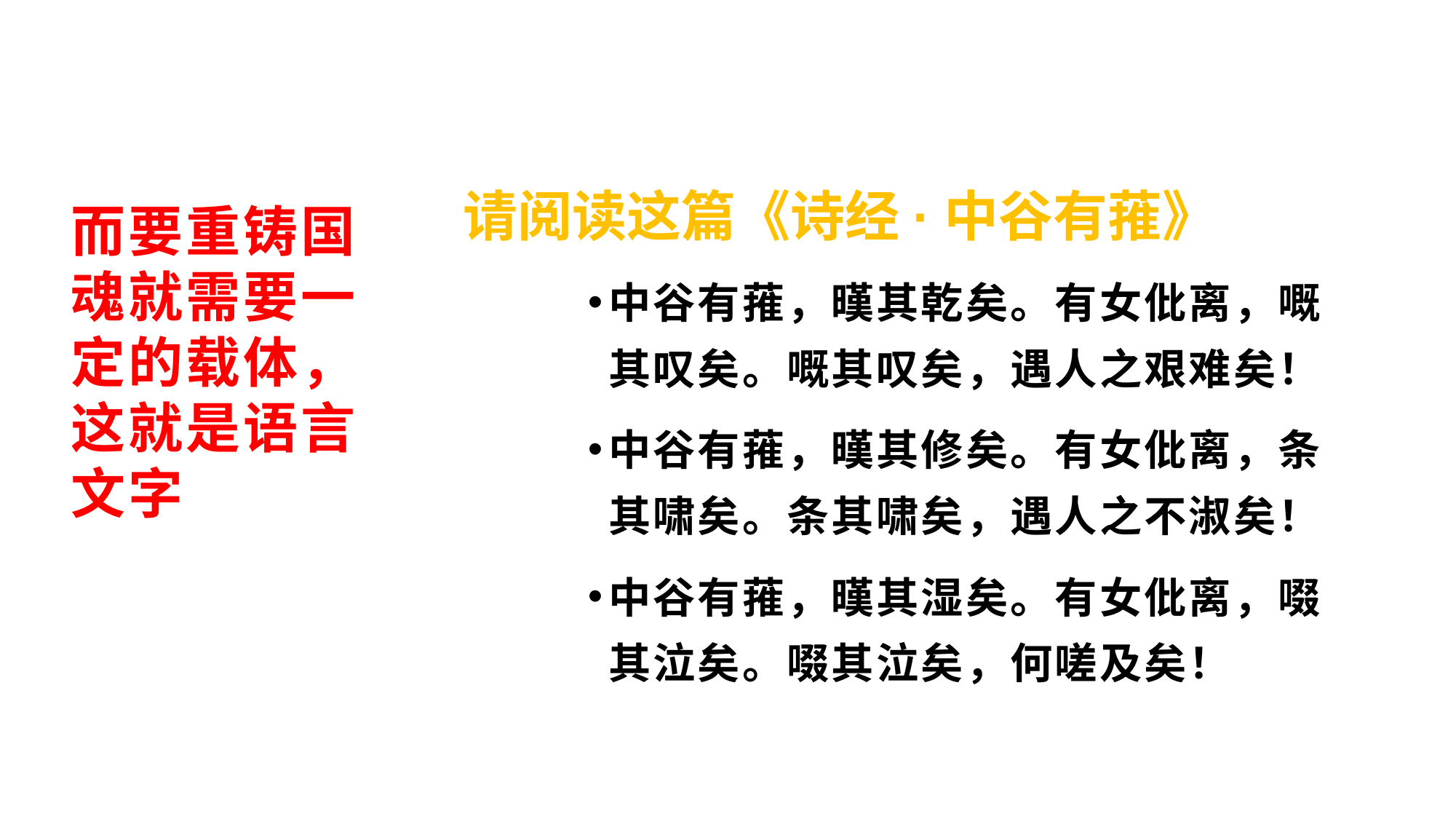

# 请阅读这篇《诗经·中谷有蓷》
而要重铸国魂就需要一定的载体，这就是语言文字
中谷有蓷，暵其乾矣。有女仳离，嘅其叹矣。嘅其叹矣，遇人之艰难矣！
中谷有蓷，暵其修矣。有女仳离，条其啸矣。条其啸矣，遇人之不淑矣！
中谷有蓷，暵其湿矣。有女仳离，啜其泣矣。啜其泣矣，何嗟及矣！